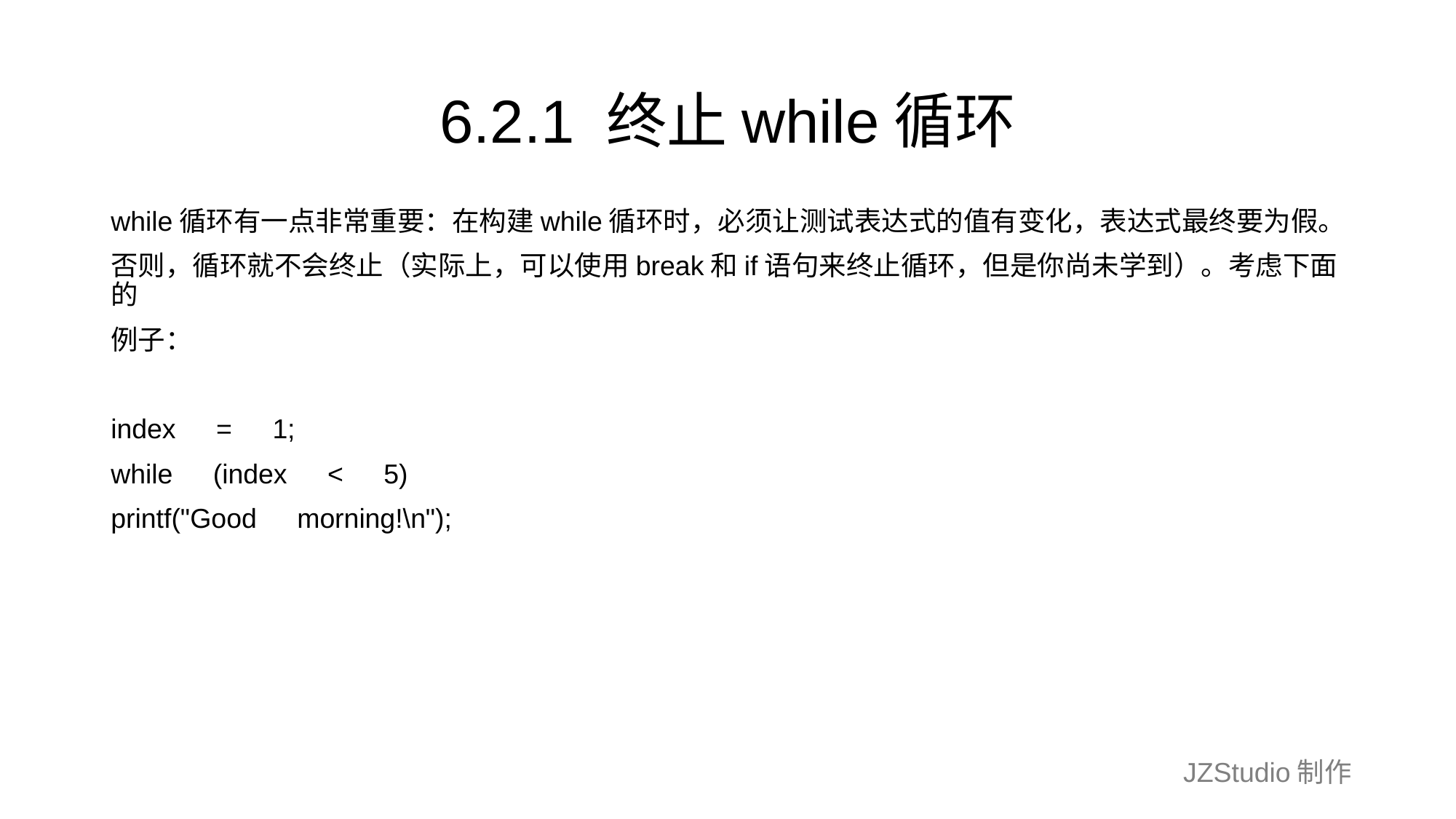

# 6.2.1 终止while循环
while循环有一点非常重要：在构建while循环时，必须让测试表达式的值有变化，表达式最终要为假。
否则，循环就不会终止（实际上，可以使用break和if语句来终止循环，但是你尚未学到）。考虑下面的
例子：

index　=　1;
while　(index　<　5)
printf("Good　morning!\n");